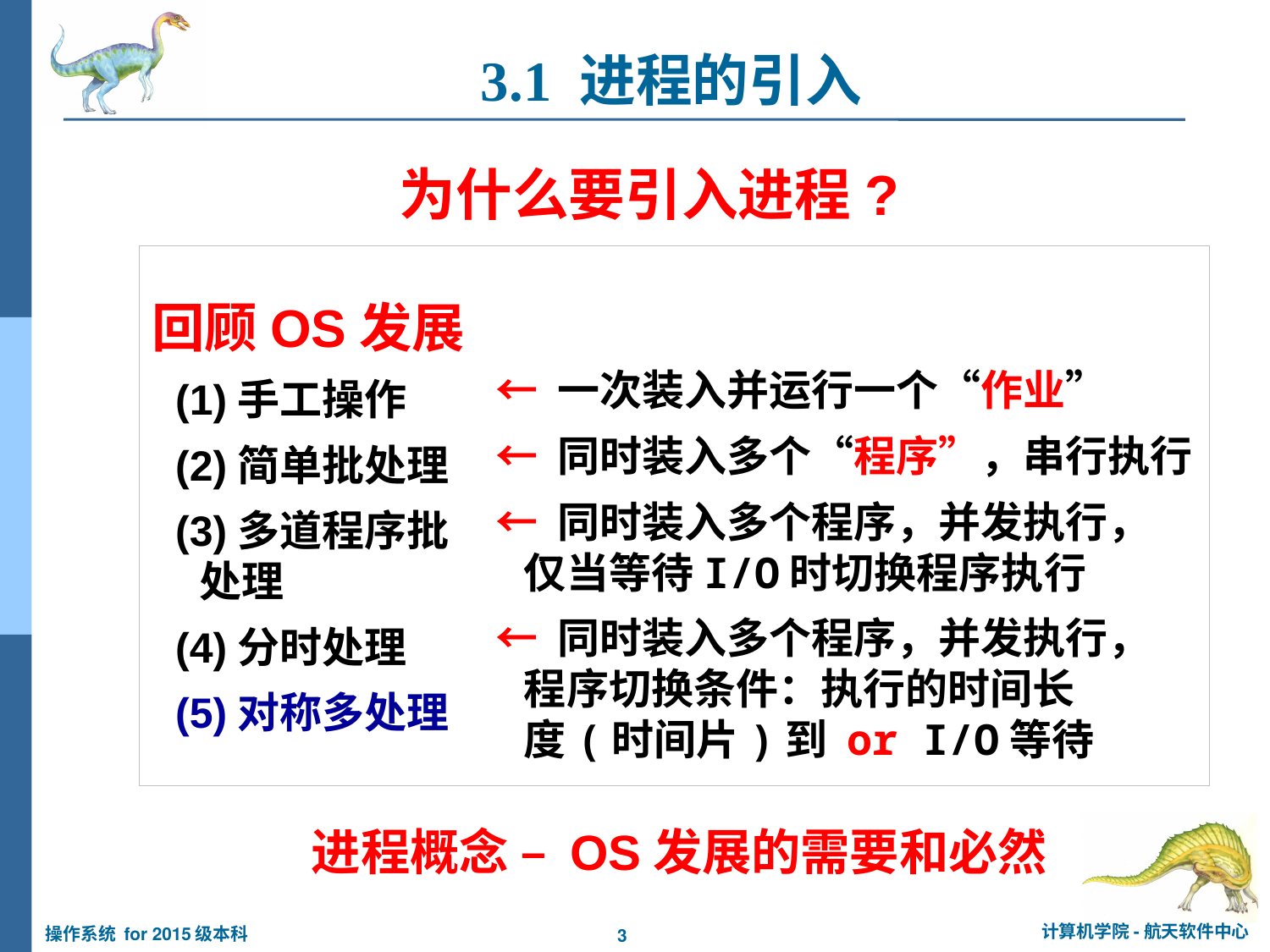

3.1 进程的引入
为什么要引入进程?
回顾OS发展
  (1)手工操作
  (2)简单批处理
  (3)多道程序批
     处理
  (4)分时处理
  (5)对称多处理
← 一次装入并运行一个“作业”
← 同时装入多个“程序”，串行执行
← 同时装入多个程序，并发执行，
   仅当等待I/O时切换程序执行
← 同时装入多个程序，并发执行，
   程序切换条件：执行的时间长
   度(时间片)到 or I/O等待
进程概念 – OS发展的需要和必然